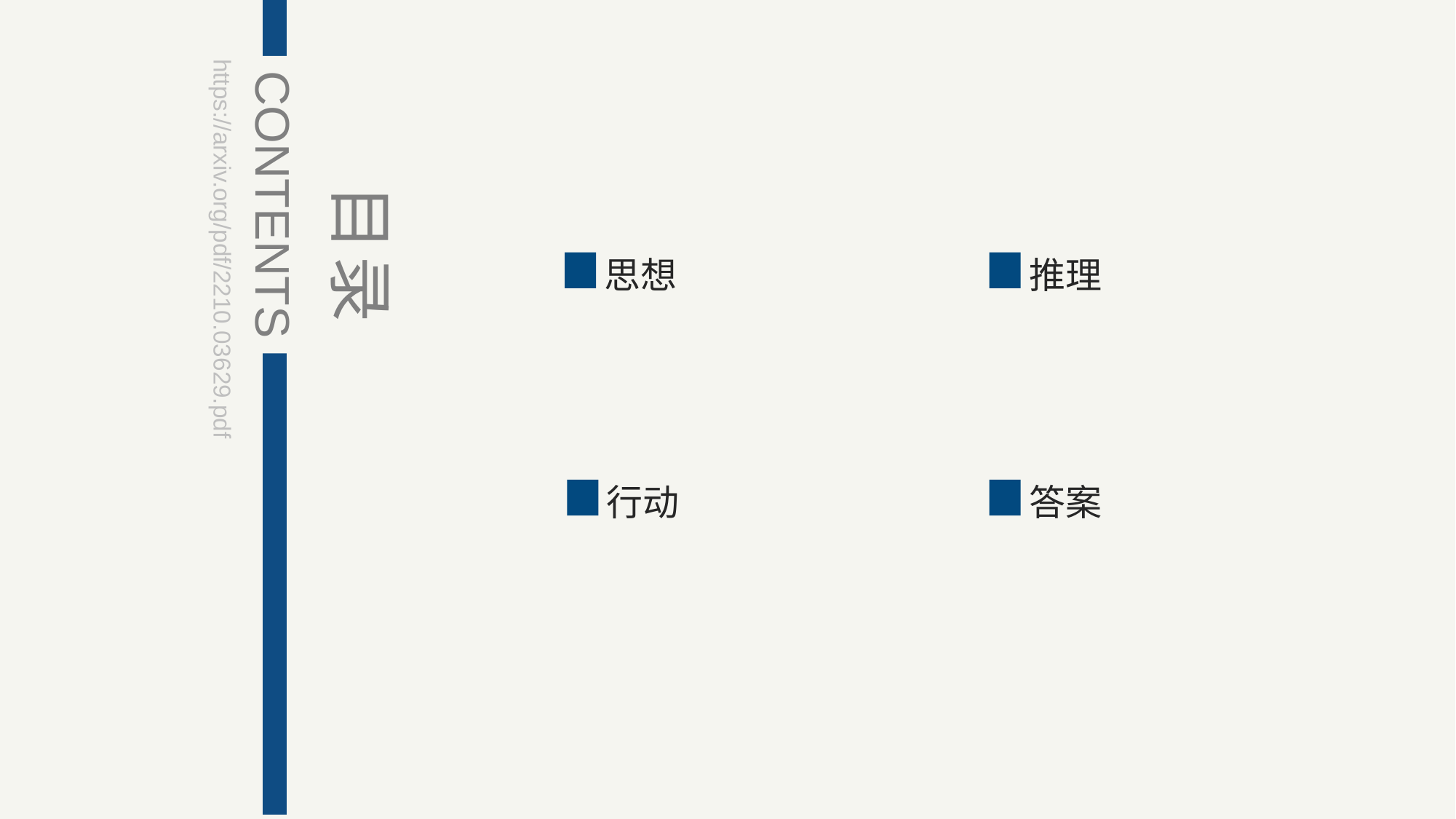

https://arxiv.org/pdf/2210.03629.pdf
CONTENTS
目录
思想
推理

行动
答案